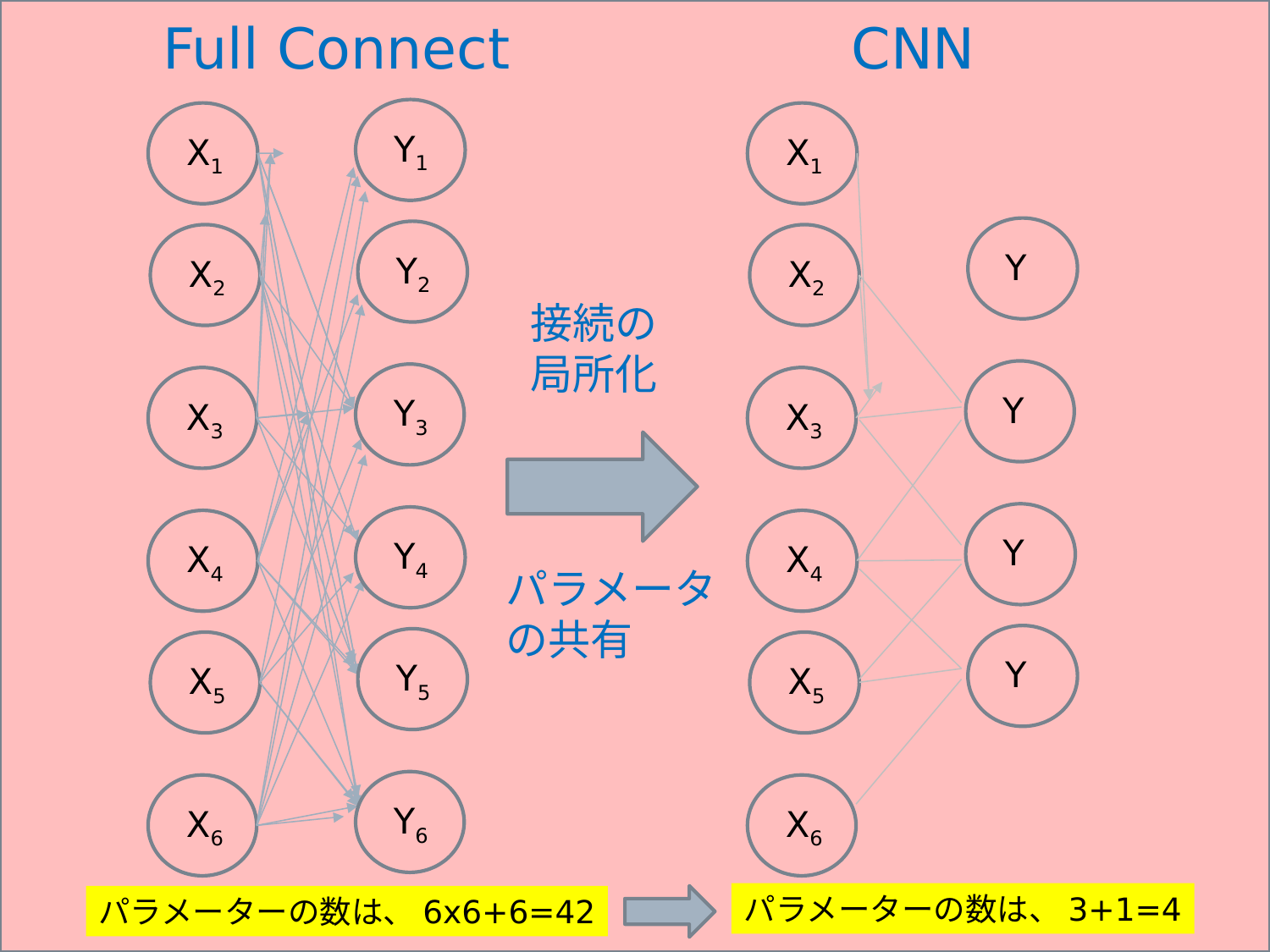

Full Connect                   CNN

Y1

X1

X1

Y

Y2

X2

X2
接続の
局所化

Y

Y3

X3

X3

Y

Y4

X4

X4
パラメータ
の共有

Y

Y5

X5

X5

Y6

X6

X6
パラメーターの数は、3+1=4
パラメーターの数は、6x6+6=42